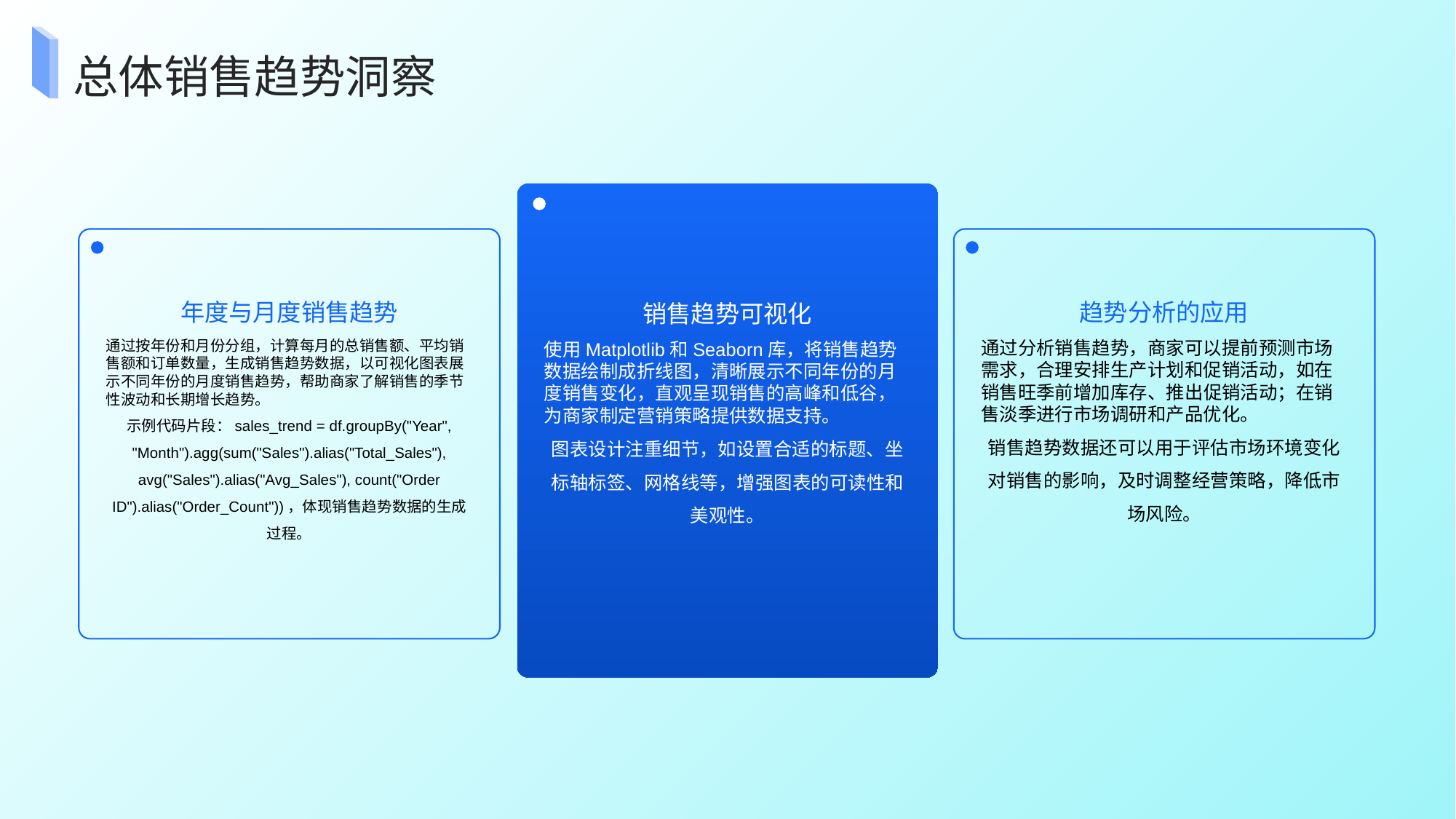

总体销售趋势洞察

年度与月度销售趋势
趋势分析的应用
销售趋势可视化
通过按年份和月份分组，计算每月的总销售额、平均销售额和订单数量，生成销售趋势数据，以可视化图表展示不同年份的月度销售趋势，帮助商家了解销售的季节性波动和长期增长趋势。
示例代码片段：sales_trend = df.groupBy("Year", "Month").agg(sum("Sales").alias("Total_Sales"), avg("Sales").alias("Avg_Sales"), count("Order ID").alias("Order_Count"))，体现销售趋势数据的生成过程。
通过分析销售趋势，商家可以提前预测市场需求，合理安排生产计划和促销活动，如在销售旺季前增加库存、推出促销活动；在销售淡季进行市场调研和产品优化。
销售趋势数据还可以用于评估市场环境变化对销售的影响，及时调整经营策略，降低市场风险。
使用Matplotlib和Seaborn库，将销售趋势数据绘制成折线图，清晰展示不同年份的月度销售变化，直观呈现销售的高峰和低谷，为商家制定营销策略提供数据支持。
图表设计注重细节，如设置合适的标题、坐标轴标签、网格线等，增强图表的可读性和美观性。